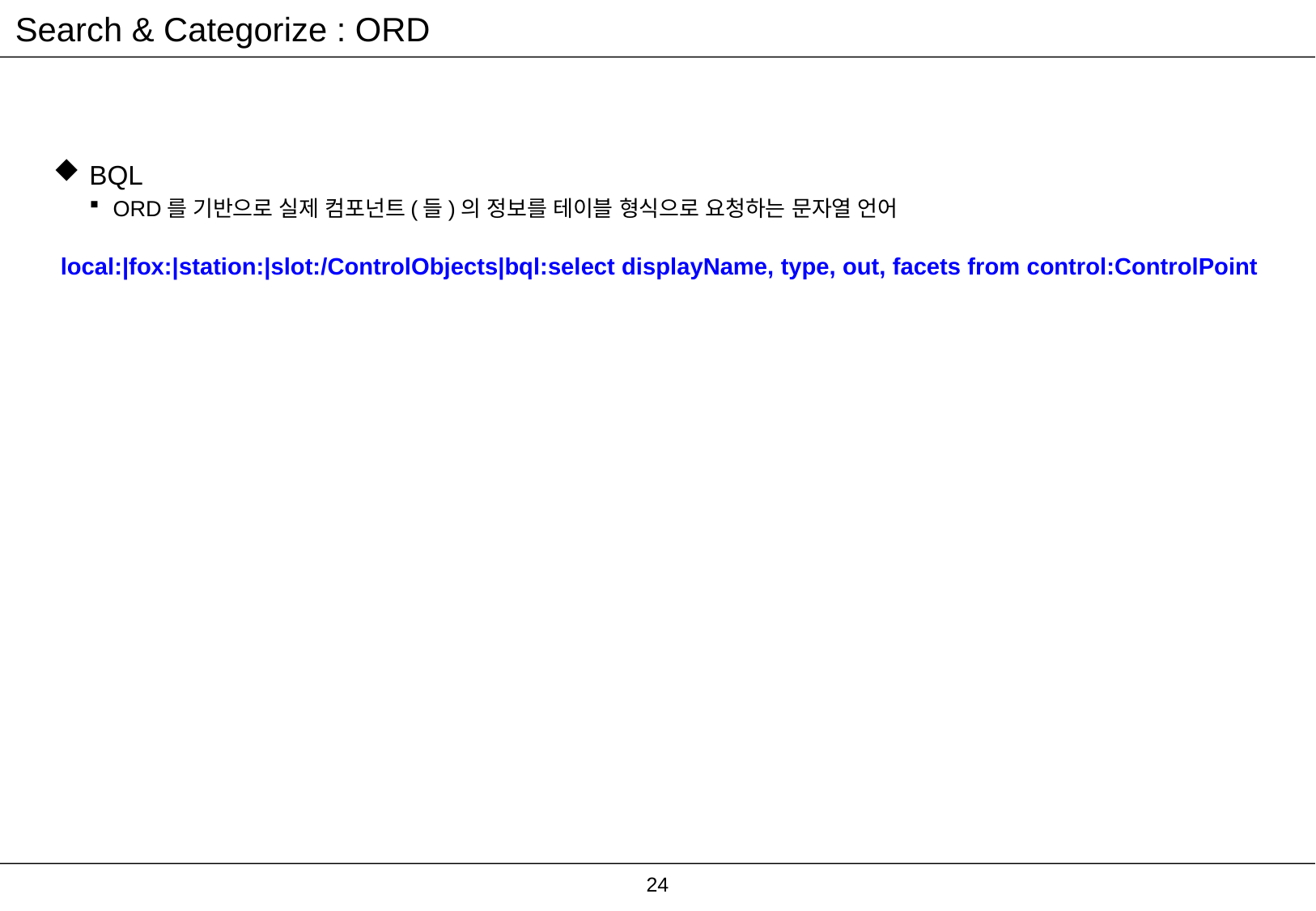

# Search & Categorize : ORD

BQL
ORD를 기반으로 실제 컴포넌트(들)의 정보를 테이블 형식으로 요청하는 문자열 언어

local:|fox:|station:|slot:/ControlObjects|bql:select displayName, type, out, facets from control:ControlPoint
24